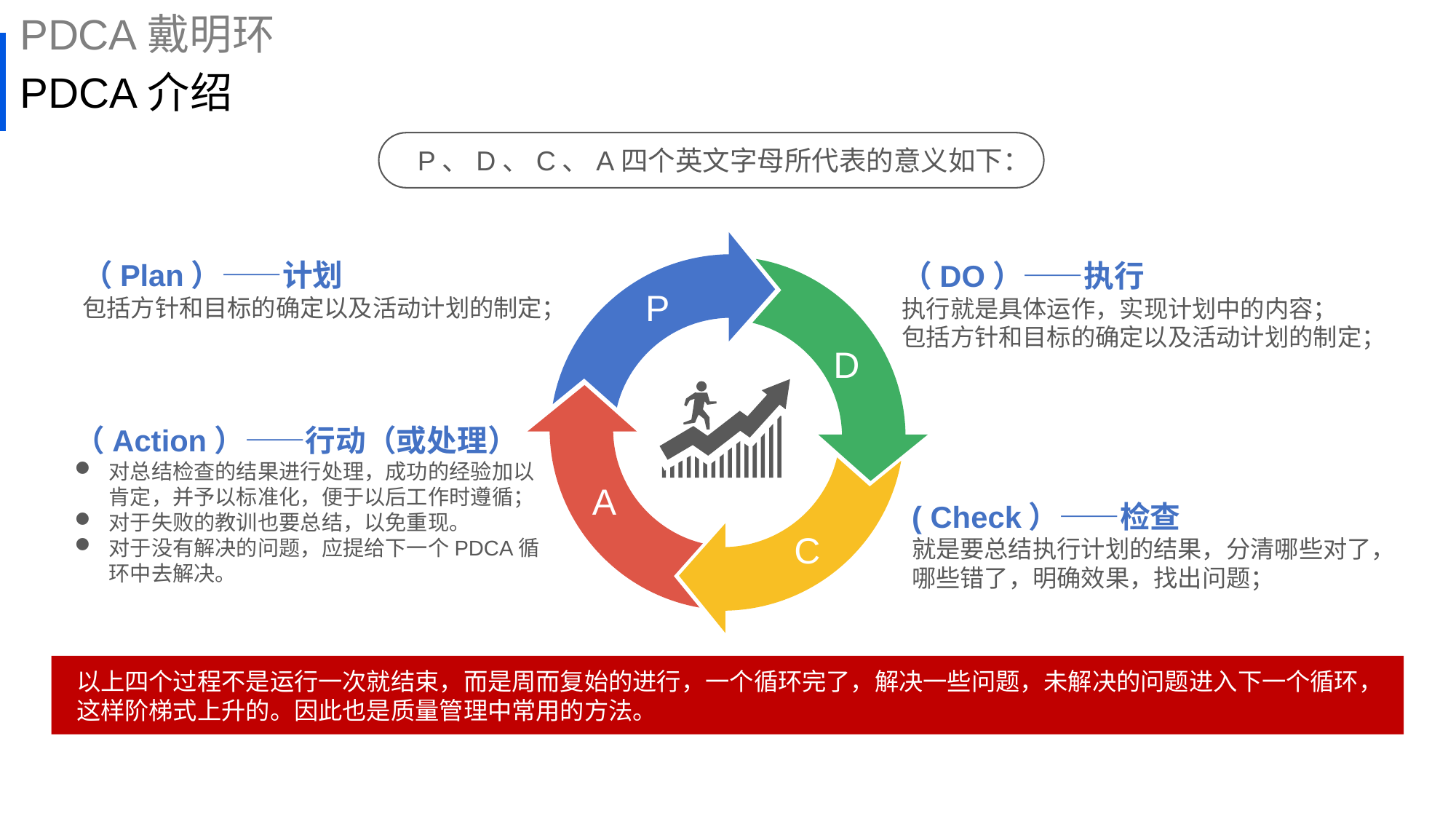

PDCA戴明环
# PDCA介绍

P、D、C、A四个英文字母所代表的意义如下：
P
D

A
C
（Plan）——计划
包括方针和目标的确定以及活动计划的制定；
（DO）——执行
执行就是具体运作，实现计划中的内容；
包括方针和目标的确定以及活动计划的制定；

（Action）——行动（或处理）
对总结检查的结果进行处理，成功的经验加以肯定，并予以标准化，便于以后工作时遵循；
对于失败的教训也要总结，以免重现。
对于没有解决的问题，应提给下一个PDCA循环中去解决。
( Check）——检查
就是要总结执行计划的结果，分清哪些对了，哪些错了，明确效果，找出问题；

以上四个过程不是运行一次就结束，而是周而复始的进行，一个循环完了，解决一些问题，未解决的问题进入下一个循环，这样阶梯式上升的。因此也是质量管理中常用的方法。